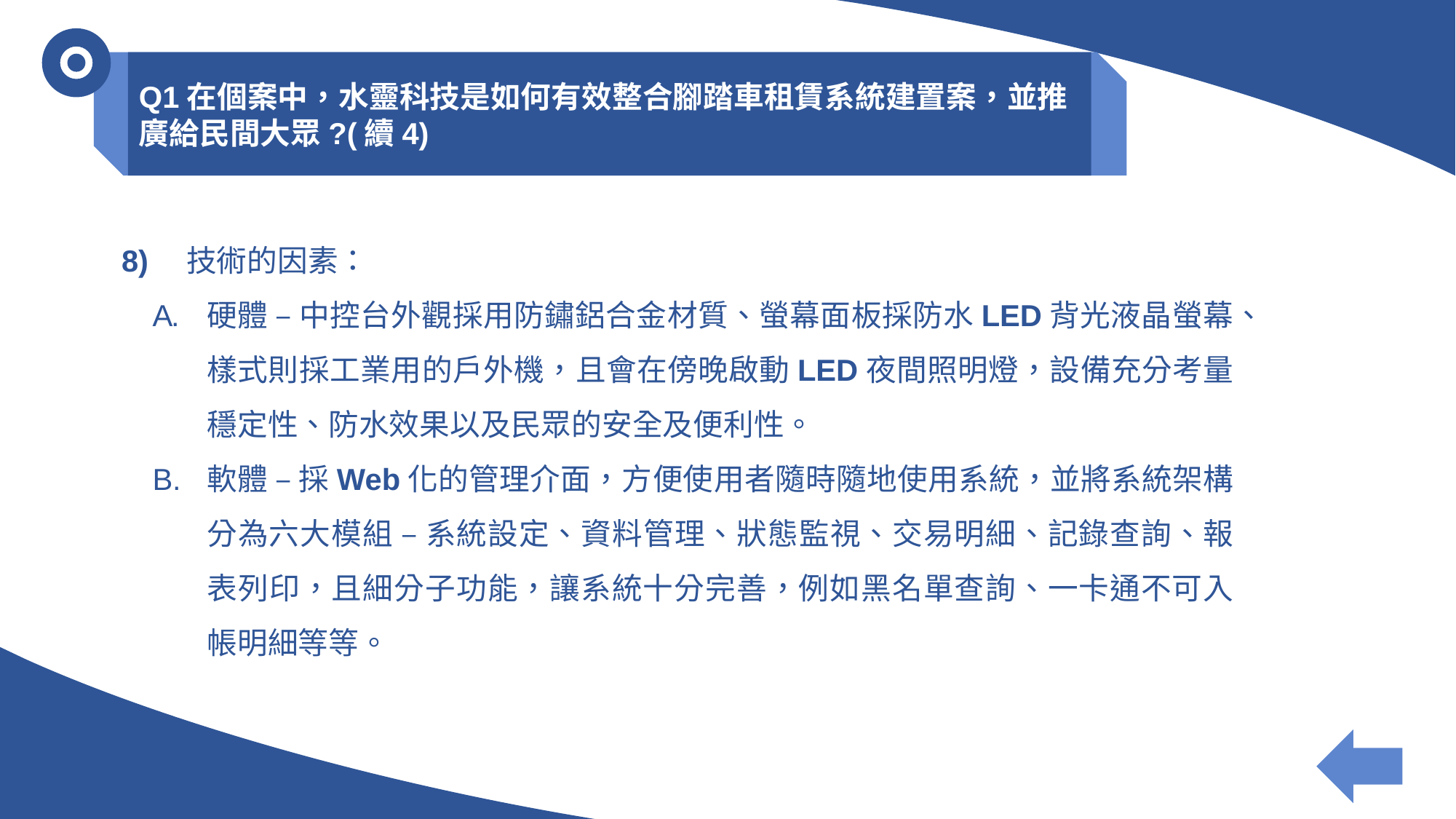

Q1在個案中，水靈科技是如何有效整合腳踏車租賃系統建置案，並推廣給民間大眾?(續4)
8)　技術的因素：
硬體 – 中控台外觀採用防鏽鋁合金材質、螢幕面板採防水LED背光液晶螢幕、樣式則採工業用的戶外機，且會在傍晚啟動LED夜間照明燈，設備充分考量穩定性、防水效果以及民眾的安全及便利性。
軟體 – 採Web化的管理介面，方便使用者隨時隨地使用系統，並將系統架構分為六大模組 – 系統設定、資料管理、狀態監視、交易明細、記錄查詢、報表列印，且細分子功能，讓系統十分完善，例如黑名單查詢、一卡通不可入帳明細等等。